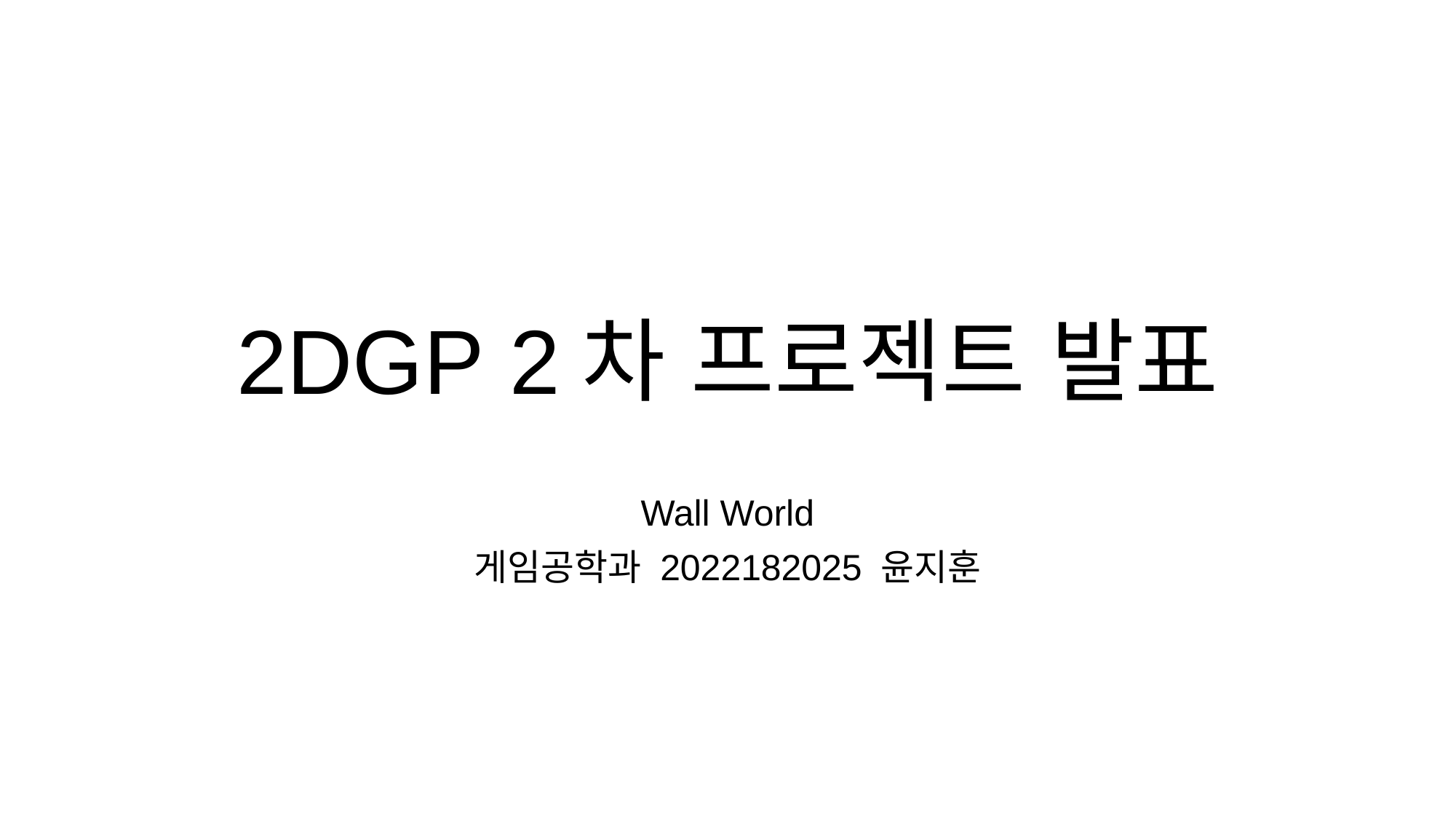

# 2DGP 2차 프로젝트 발표

Wall World
게임공학과 2022182025 윤지훈